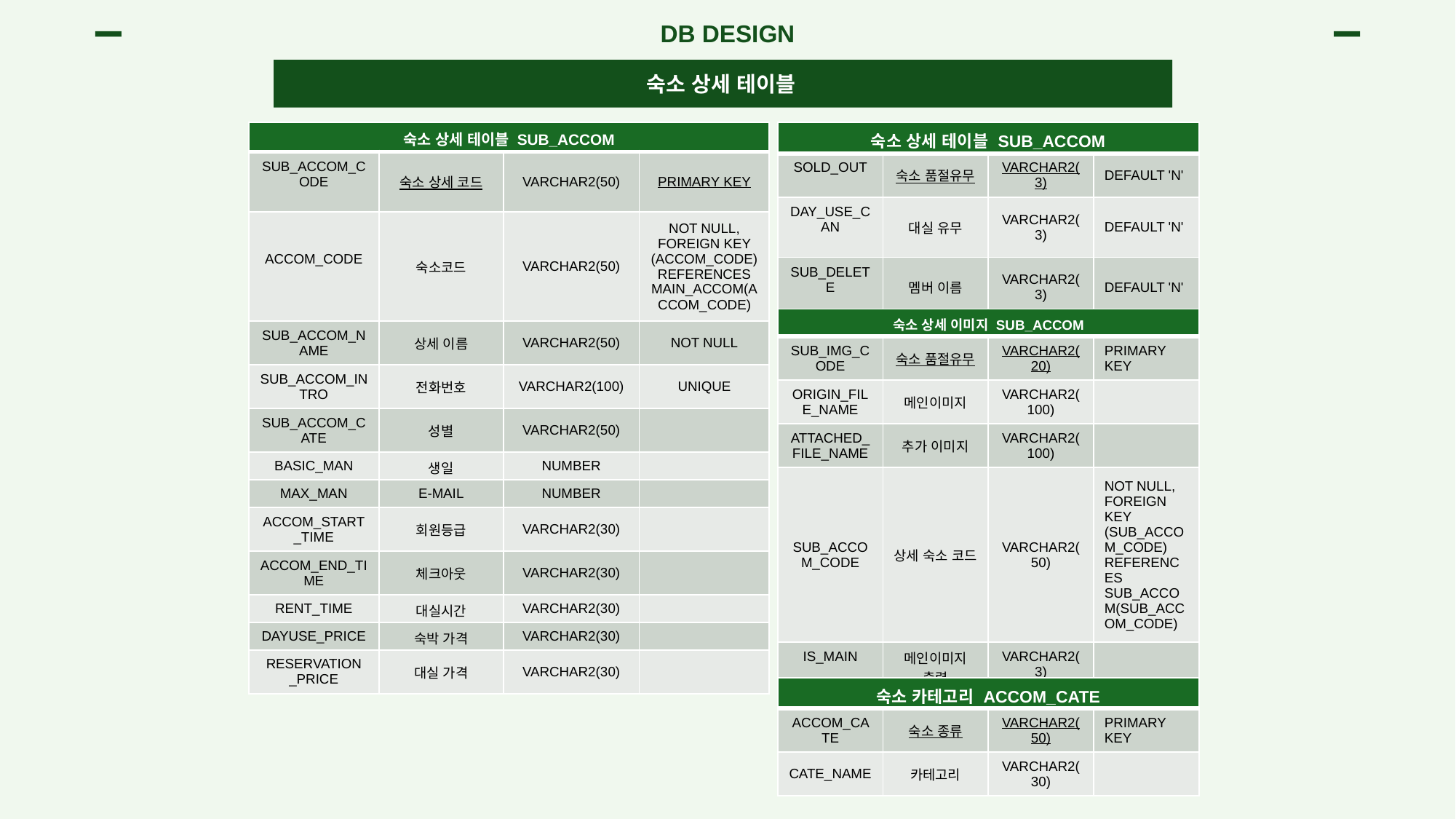

DB DESIGN

숙소 상세 테이블
| 숙소 상세 테이블 SUB\_ACCOM |  |  |  |
| --- | --- | --- | --- |
| SUB\_ACCOM\_CODE | 숙소 상세 코드 | VARCHAR2(50) | PRIMARY KEY |
| ACCOM\_CODE | 숙소코드 | VARCHAR2(50) | NOT NULL, FOREIGN KEY (ACCOM\_CODE) REFERENCES MAIN\_ACCOM(ACCOM\_CODE) |
| SUB\_ACCOM\_NAME | 상세 이름 | VARCHAR2(50) | NOT NULL |
| SUB\_ACCOM\_INTRO | 전화번호 | VARCHAR2(100) | UNIQUE |
| SUB\_ACCOM\_CATE | 성별 | VARCHAR2(50) |  |
| BASIC\_MAN | 생일 | NUMBER |  |
| MAX\_MAN | E-MAIL | NUMBER |  |
| ACCOM\_START \_TIME | 회원등급 | VARCHAR2(30) |  |
| ACCOM\_END\_TIME | 체크아웃 | VARCHAR2(30) |  |
| RENT\_TIME | 대실시간 | VARCHAR2(30) |  |
| DAYUSE\_PRICE | 숙박 가격 | VARCHAR2(30) |  |
| RESERVATION \_PRICE | 대실 가격 | VARCHAR2(30) |  |
| 숙소 상세 테이블 SUB\_ACCOM |  |  |  |
| --- | --- | --- | --- |
| SOLD\_OUT | 숙소 품절유무 | VARCHAR2(3) | DEFAULT 'N' |
| DAY\_USE\_CAN | 대실 유무 | VARCHAR2(3) | DEFAULT 'N' |
| SUB\_DELETE | 멤버 이름 | VARCHAR2(3) | DEFAULT 'N' |
| 숙소 상세 이미지 SUB\_ACCOM |  |  |  |
| --- | --- | --- | --- |
| SUB\_IMG\_CODE | 숙소 품절유무 | VARCHAR2(20) | PRIMARY KEY |
| ORIGIN\_FILE\_NAME | 메인이미지 | VARCHAR2(100) |  |
| ATTACHED\_FILE\_NAME | 추가 이미지 | VARCHAR2(100) |  |
| SUB\_ACCOM\_CODE | 상세 숙소 코드 | VARCHAR2(50) | NOT NULL, FOREIGN KEY (SUB\_ACCOM\_CODE) REFERENCES SUB\_ACCOM(SUB\_ACCOM\_CODE) |
| IS\_MAIN | 메인이미지 출력 | VARCHAR2(3) |  |
| 숙소 카테고리 ACCOM\_CATE |  |  |  |
| --- | --- | --- | --- |
| ACCOM\_CATE | 숙소 종류 | VARCHAR2(50) | PRIMARY KEY |
| CATE\_NAME | 카테고리 | VARCHAR2(30) |  |